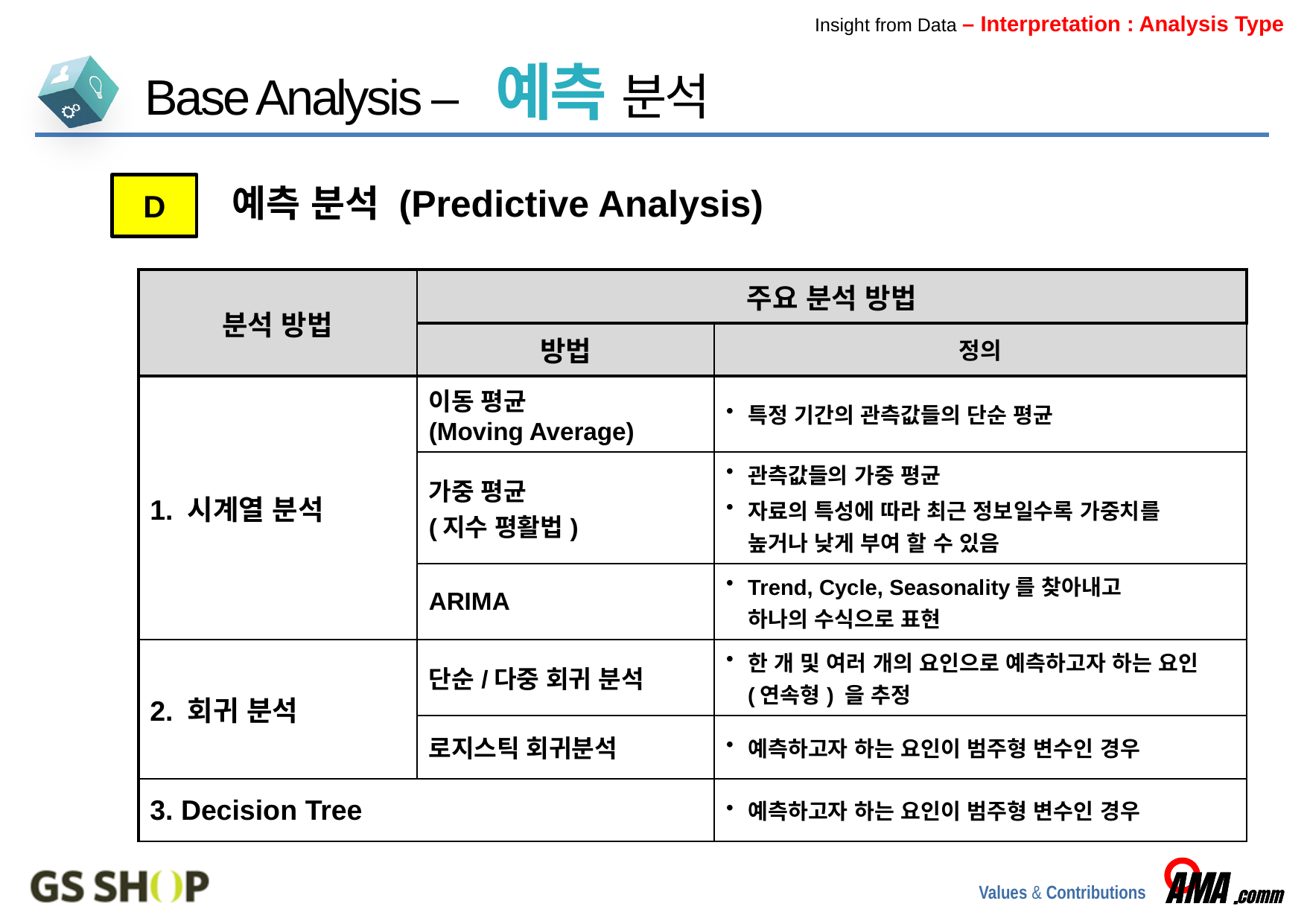

Insight from Data – Interpretation : Analysis Type
Base Analysis –  예측 분석
예측 분석 (Predictive Analysis)
D
| 분석 방법 | 주요 분석 방법 |  |
| --- | --- | --- |
|  | 방법 | 정의 |
| 1. 시계열 분석 | 이동 평균 (Moving Average) | 특정 기간의 관측값들의 단순 평균 |
|  | 가중 평균 (지수 평활법) | 관측값들의 가중 평균 자료의 특성에 따라 최근 정보일수록 가중치를 높거나 낮게 부여 할 수 있음 |
|  | ARIMA | Trend, Cycle, Seasonality를 찾아내고 하나의 수식으로 표현 |
| 2. 회귀 분석 | 단순/다중 회귀 분석 | 한 개 및 여러 개의 요인으로 예측하고자 하는 요인 (연속형) 을 추정 |
|  | 로지스틱 회귀분석 | 예측하고자 하는 요인이 범주형 변수인 경우 |
| 3. Decision Tree |  | 예측하고자 하는 요인이 범주형 변수인 경우 |